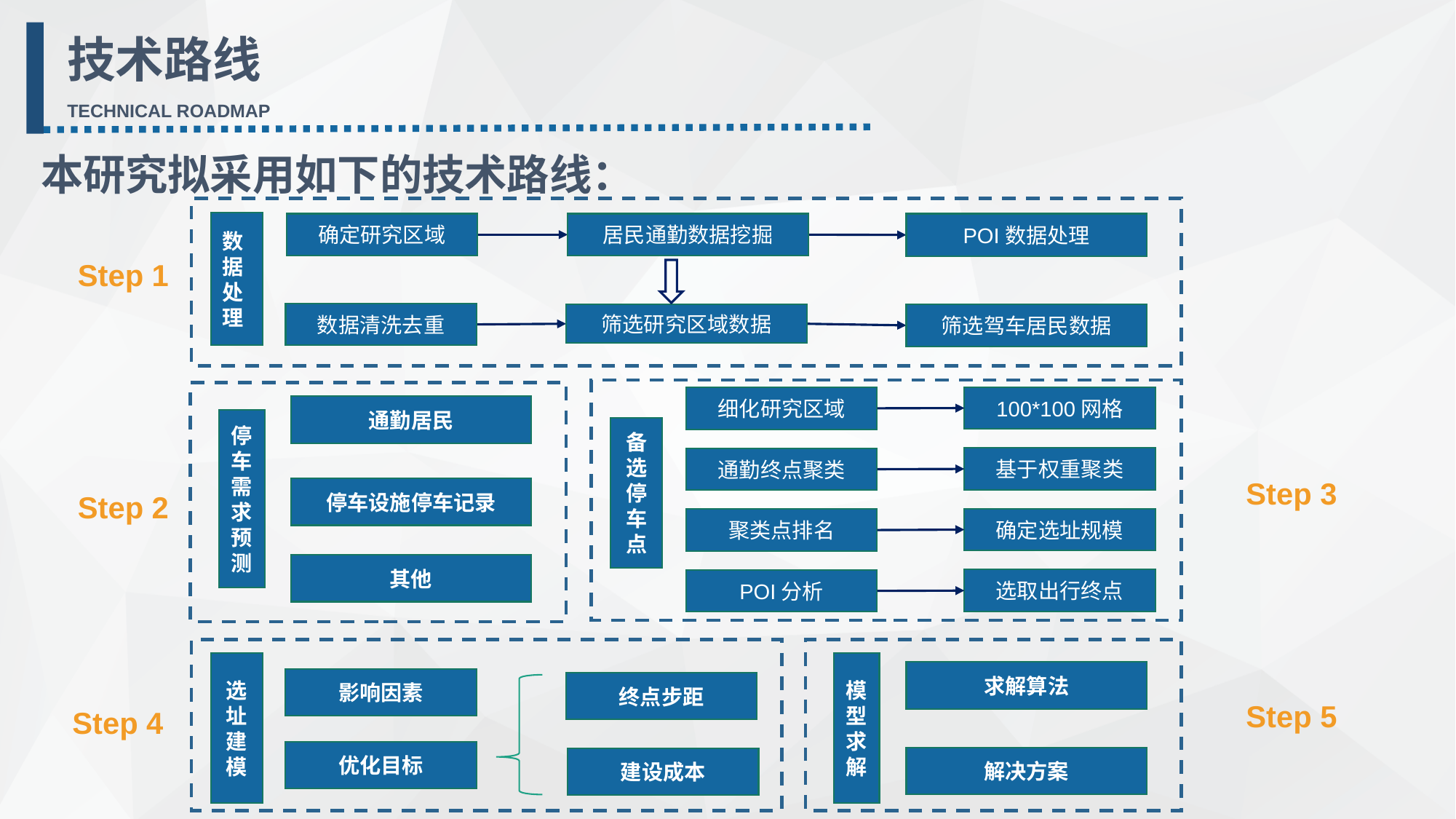

技术路线
TECHNICAL ROADMAP
本研究拟采用如下的技术路线：

数据处理
POI数据处理
确定研究区域
居民通勤数据挖掘
数据清洗去重
筛选驾车居民数据
筛选研究区域数据
Step 1

100*100网格
细化研究区域
备选停车点
基于权重聚类
通勤终点聚类
确定选址规模
聚类点排名
选取出行终点
POI分析
Step 3

通勤居民
停车需求预测
停车设施停车记录
其他
Step 2

选址建模
影响因素
终点步距

Step 4
优化目标
建设成本

模型求解
求解算法
Step 5
解决方案